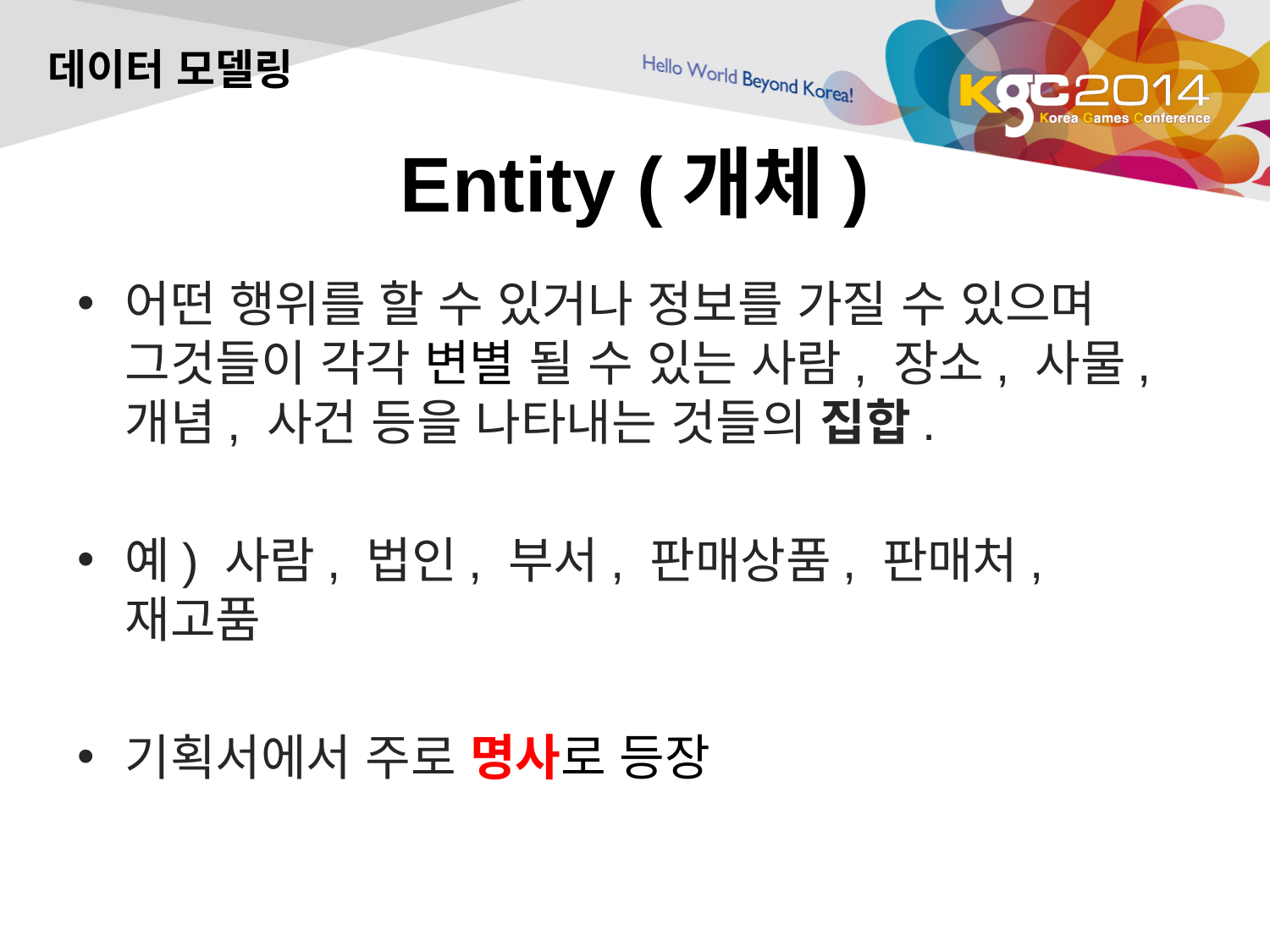

데이터 모델링
# Entity (개체)
어떤 행위를 할 수 있거나 정보를 가질 수 있으며 그것들이 각각 변별 될 수 있는 사람, 장소, 사물, 개념, 사건 등을 나타내는 것들의 집합.

예) 사람, 법인, 부서, 판매상품, 판매처, 재고품

기획서에서 주로 명사로 등장